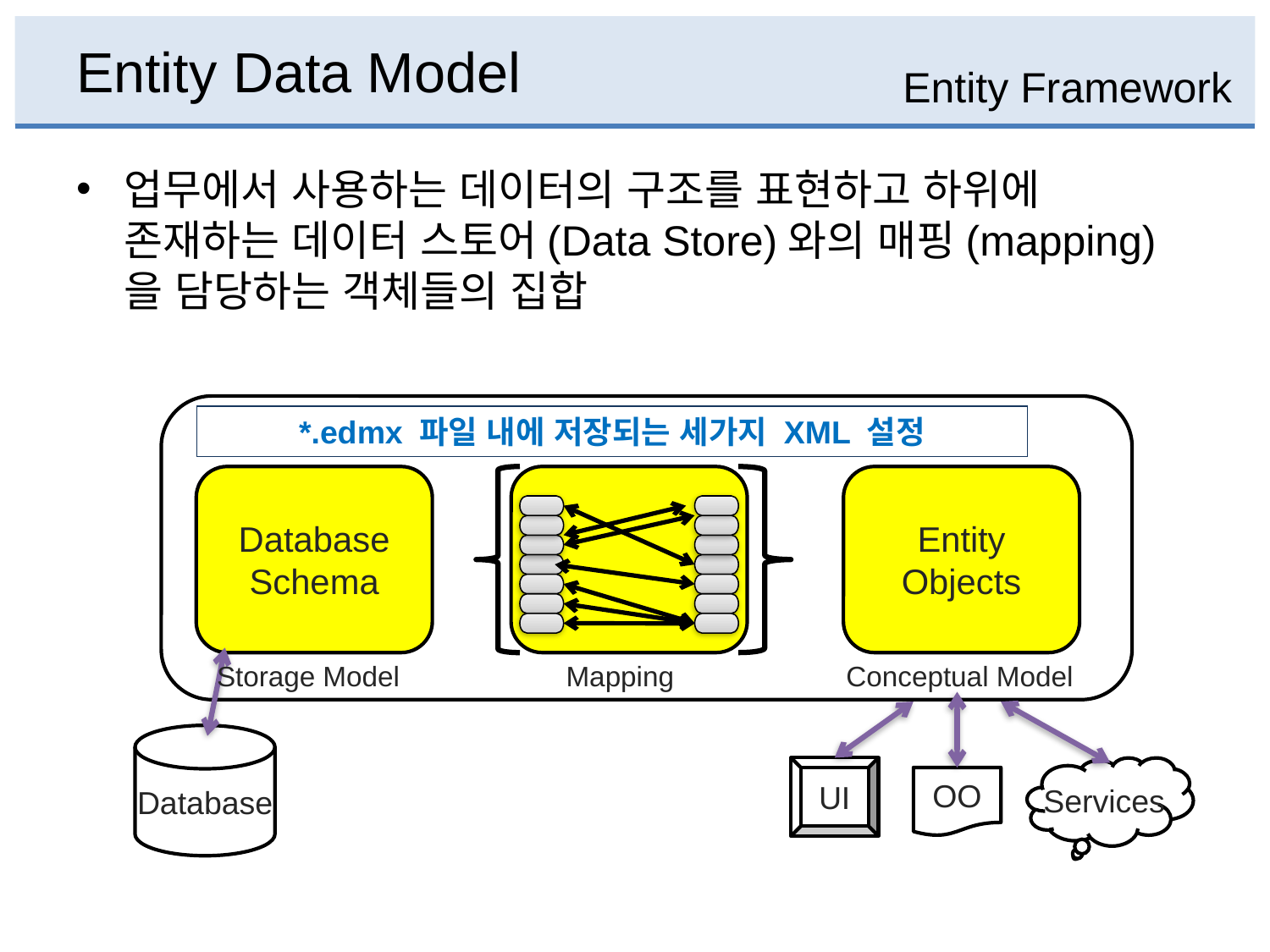

# Entity Data Model
Entity Framework
업무에서 사용하는 데이터의 구조를 표현하고 하위에
존재하는 데이터 스토어(Data Store)와의 매핑(mapping)을 담당하는 객체들의 집합

Database
Schema

Entity
Objects

Storage Model
Mapping
Conceptual Model
Database
UI
Services
OO
*.edmx 파일 내에 저장되는 세가지 XML 설정